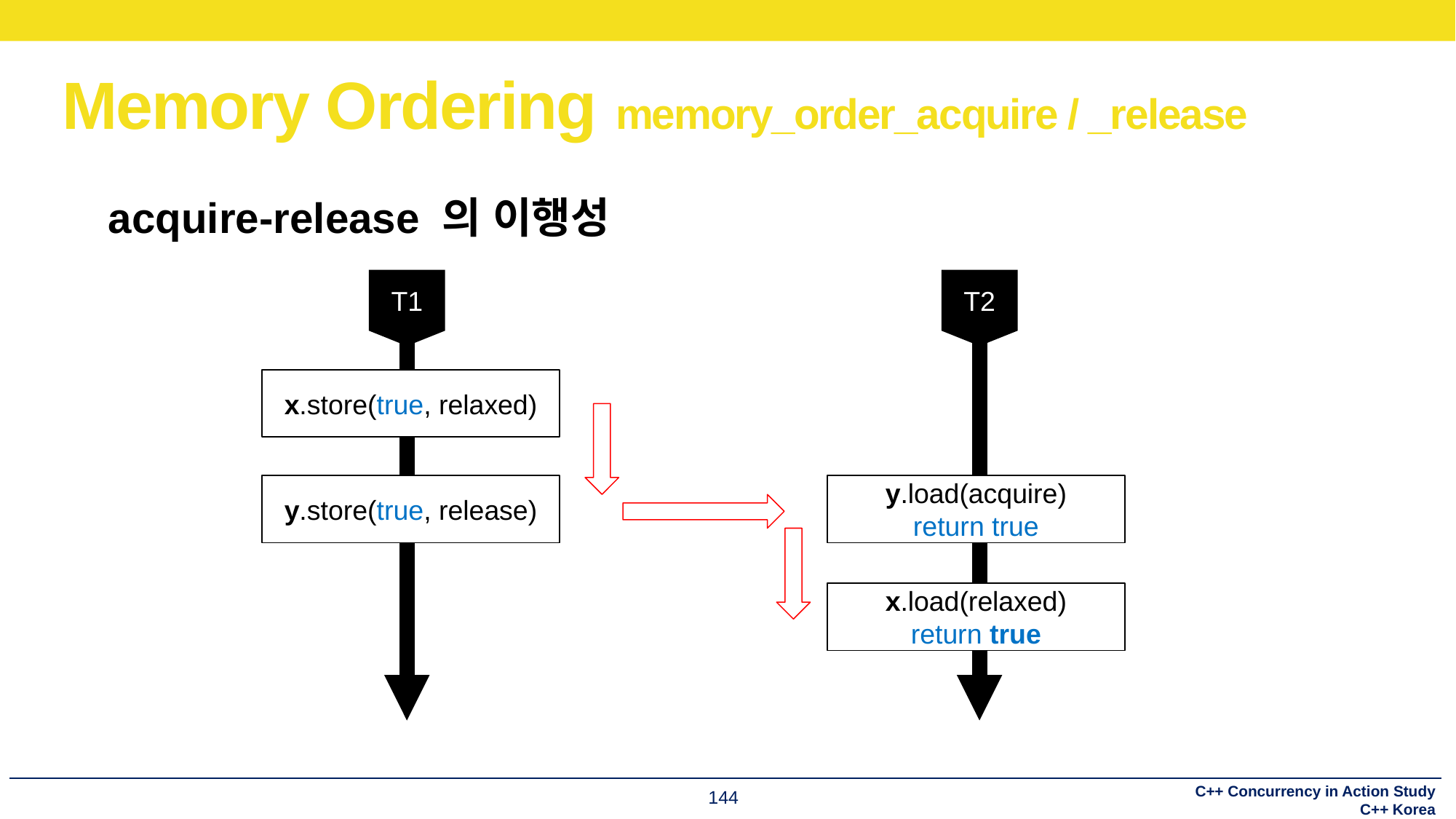

# Memory Ordering memory_order_acquire / _release
acquire-release 의 이행성
T1
x.store(true, relaxed)
y.store(true, release)
T2
y.load(acquire)
return true
x.load(relaxed)
return true

144